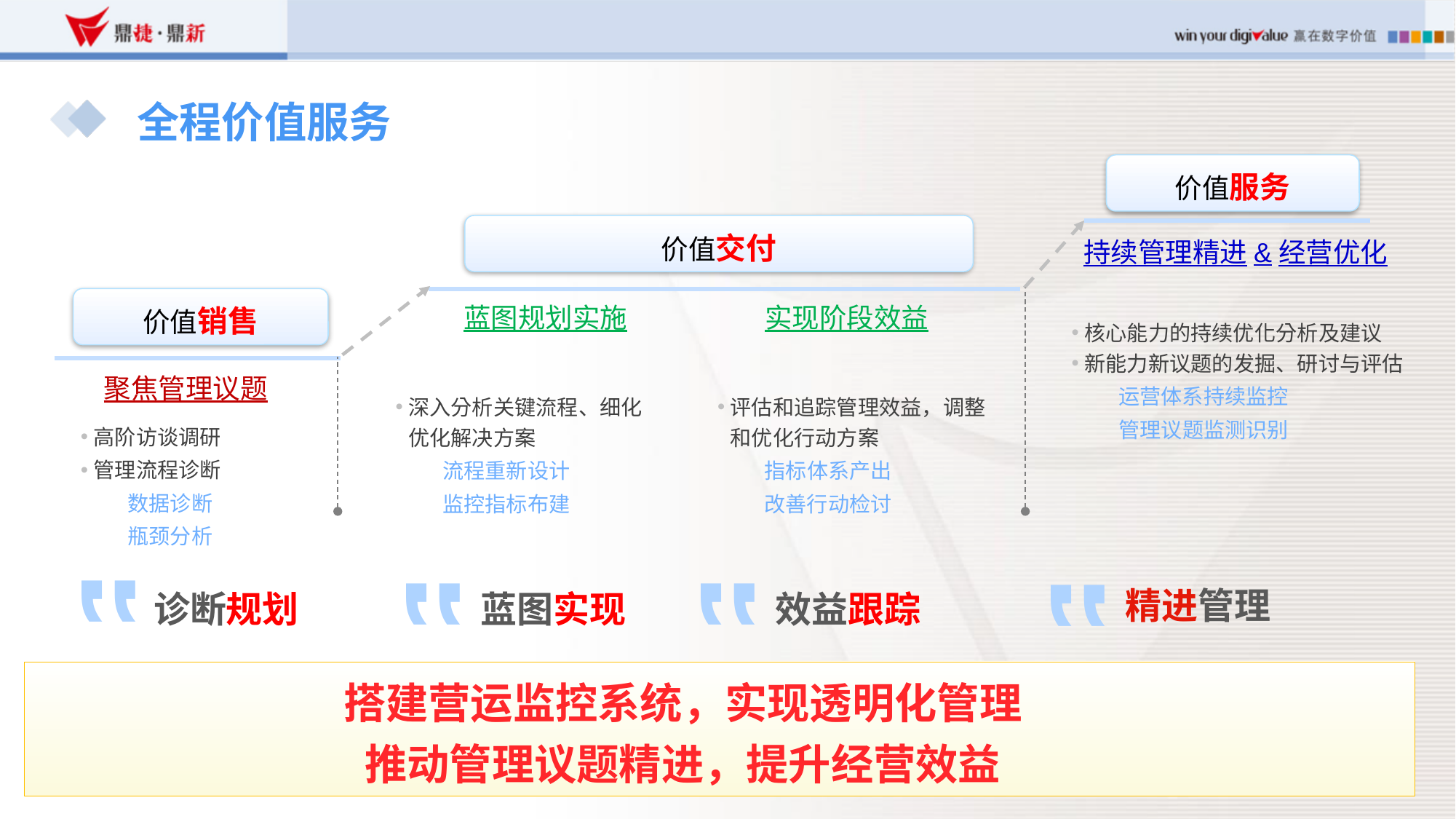

# 全程价值服务

价值服务
价值交付
持续管理精进&经营优化
价值销售
蓝图规划实施
实现阶段效益
核心能力的持续优化分析及建议
新能力新议题的发掘、研讨与评估
运营体系持续监控
管理议题监测识别
聚焦管理议题
深入分析关键流程、细化优化解决方案
流程重新设计
监控指标布建

评估和追踪管理效益，调整和优化行动方案
指标体系产出
改善行动检讨
高阶访谈调研
管理流程诊断
数据诊断
瓶颈分析
‟
诊断规划
‟
效益跟踪
‟
蓝图实现
‟
精进管理
搭建营运监控系统，实现透明化管理
推动管理议题精进，提升经营效益